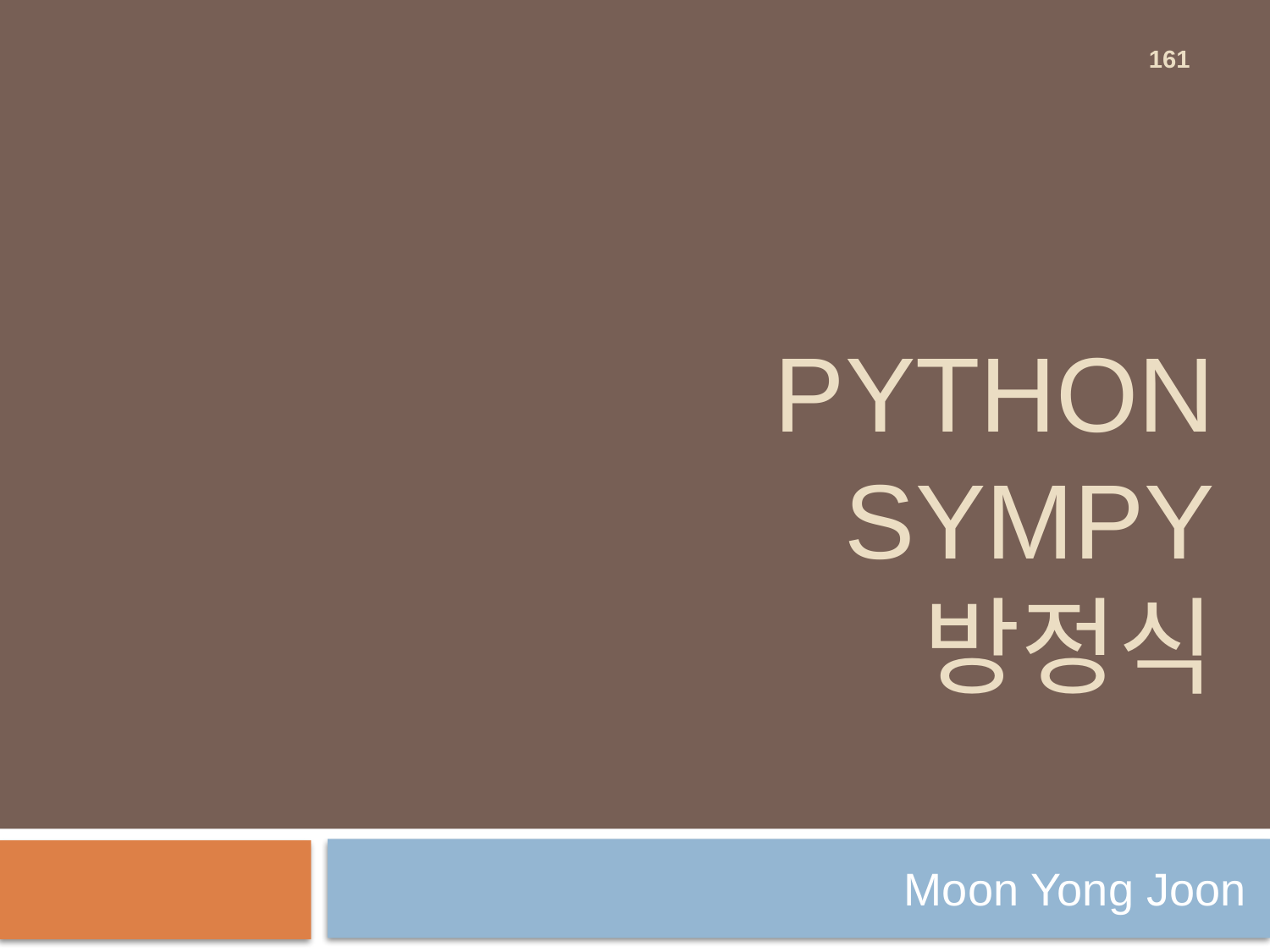

161
# Python sympy 방정식
Moon Yong Joon